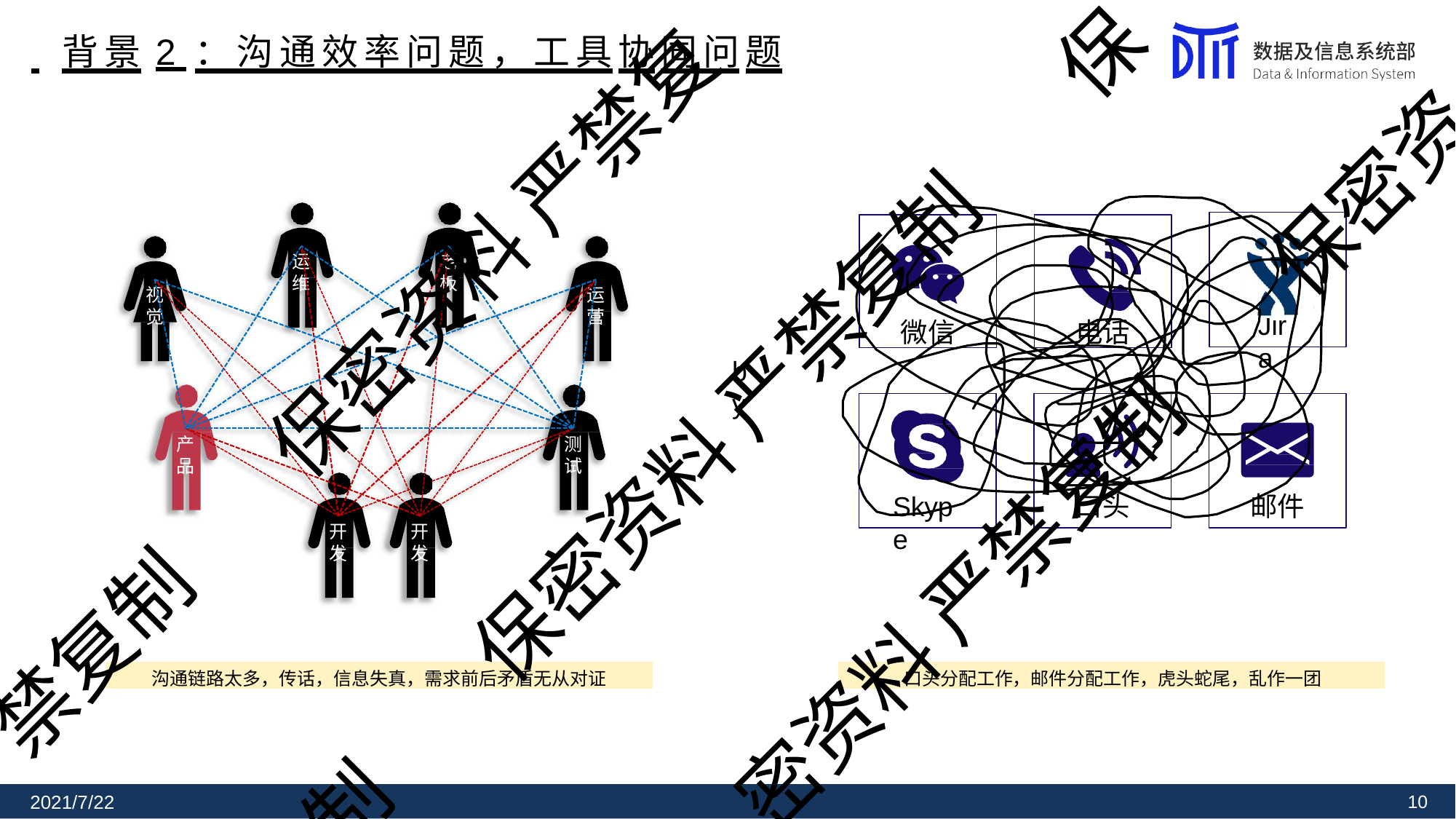

保
# 背景2 ：沟通效率问题，工具协同问题
保密资

保密资料 严禁复

微信

电话

运 维
老 板

视 觉
运 营
Jira
by
保密资料 严禁复制

产
品
测
试

Skype
口头
邮件

开 发
开 发
密资料 严禁复制
禁复制
沟通链路太多，传话，信息失真，需求前后矛盾无从对证
口头分配工作，邮件分配工作，虎头蛇尾，乱作一团
制
2021/7/22
10